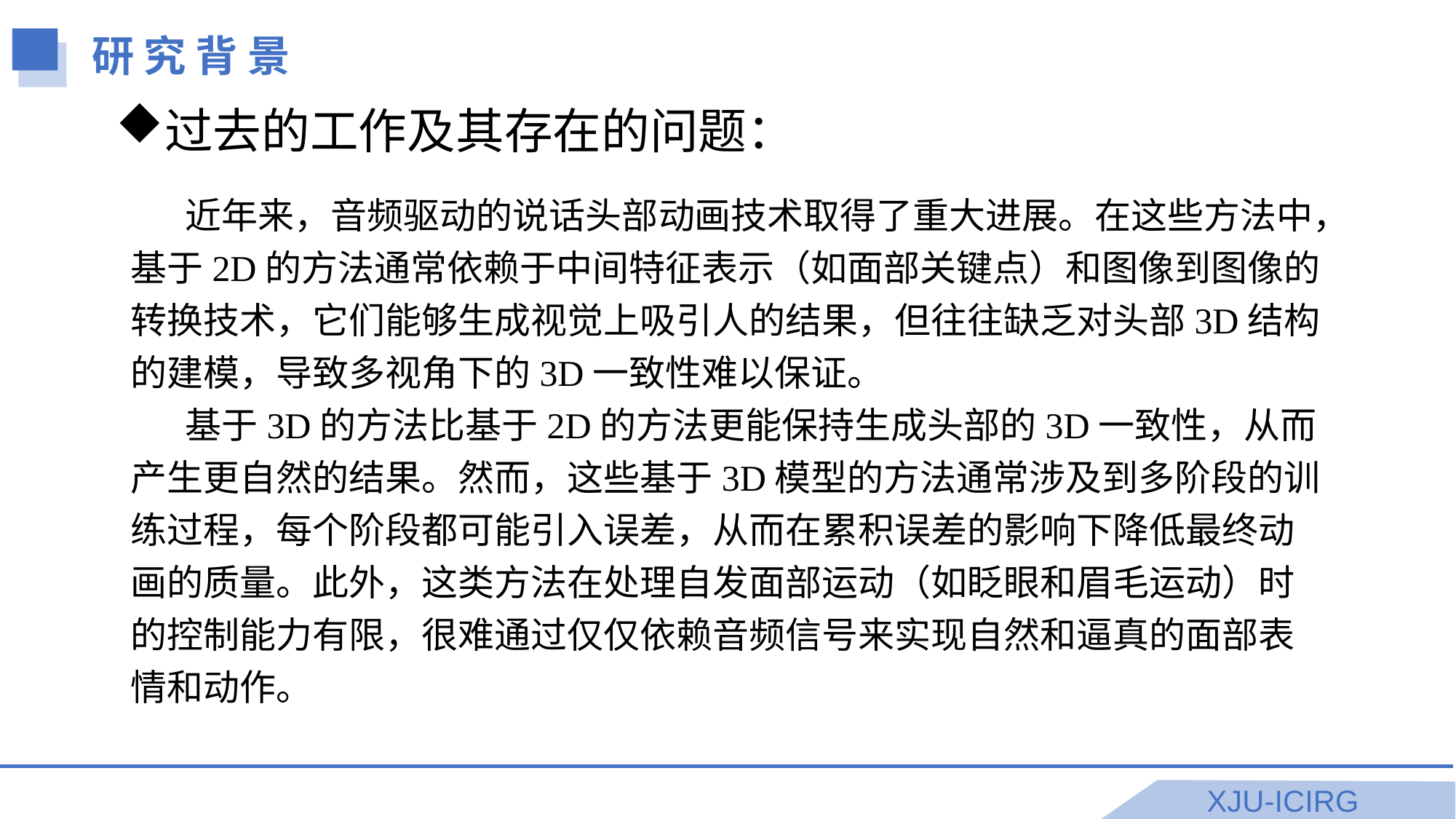

研 究 背 景

过去的工作及其存在的问题：
近年来，音频驱动的说话头部动画技术取得了重大进展。在这些方法中，基于2D的方法通常依赖于中间特征表示（如面部关键点）和图像到图像的转换技术，它们能够生成视觉上吸引人的结果，但往往缺乏对头部3D结构的建模，导致多视角下的3D一致性难以保证。
基于3D的方法比基于2D的方法更能保持生成头部的3D一致性，从而产生更自然的结果。然而，这些基于3D模型的方法通常涉及到多阶段的训练过程，每个阶段都可能引入误差，从而在累积误差的影响下降低最终动画的质量。此外，这类方法在处理自发面部运动（如眨眼和眉毛运动）时的控制能力有限，很难通过仅仅依赖音频信号来实现自然和逼真的面部表情和动作。
XJU-ICIRG